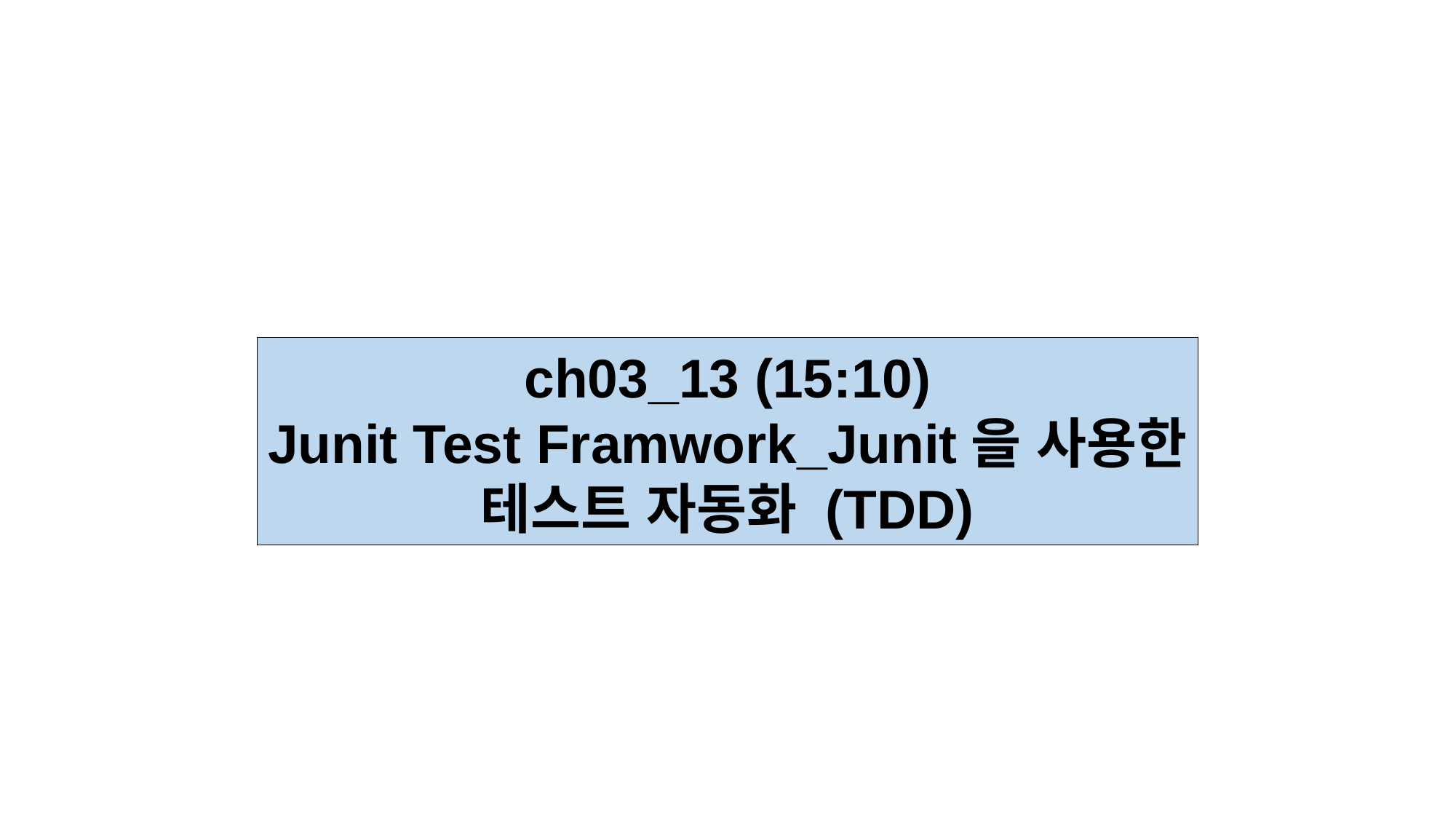

ch03_13 (15:10)
Junit Test Framwork_Junit을 사용한
테스트 자동화 (TDD)